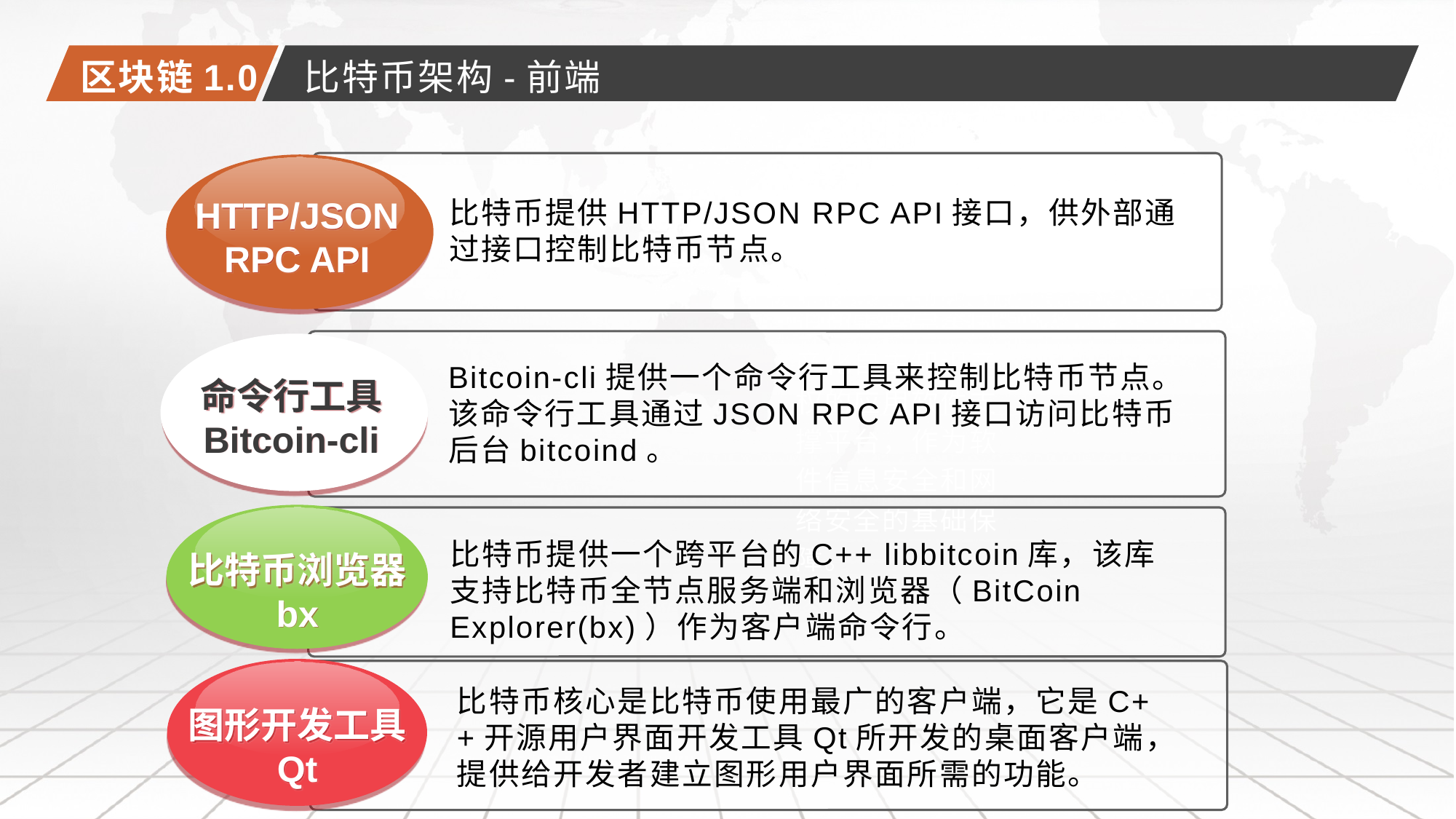

区块链1.0
比特币架构-前端

HTTP/JSON
RPC API
比特币提供HTTP/JSON RPC API接口，供外部通过接口控制比特币节点。

迫切需要完全国产化自主知识产权的应用软件支撑平台，作为软件信息安全和网络安全的基础保障。

命令行工具
Bitcoin-cli
Bitcoin-cli提供一个命令行工具来控制比特币节点。该命令行工具通过JSON RPC API接口访问比特币后台bitcoind。

比特币浏览器
bx

比特币提供一个跨平台的C++ libbitcoin库，该库支持比特币全节点服务端和浏览器（BitCoin Explorer(bx)）作为客户端命令行。

图形开发工具
Qt

比特币核心是比特币使用最广的客户端，它是C++开源用户界面开发工具Qt所开发的桌面客户端，提供给开发者建立图形用户界面所需的功能。